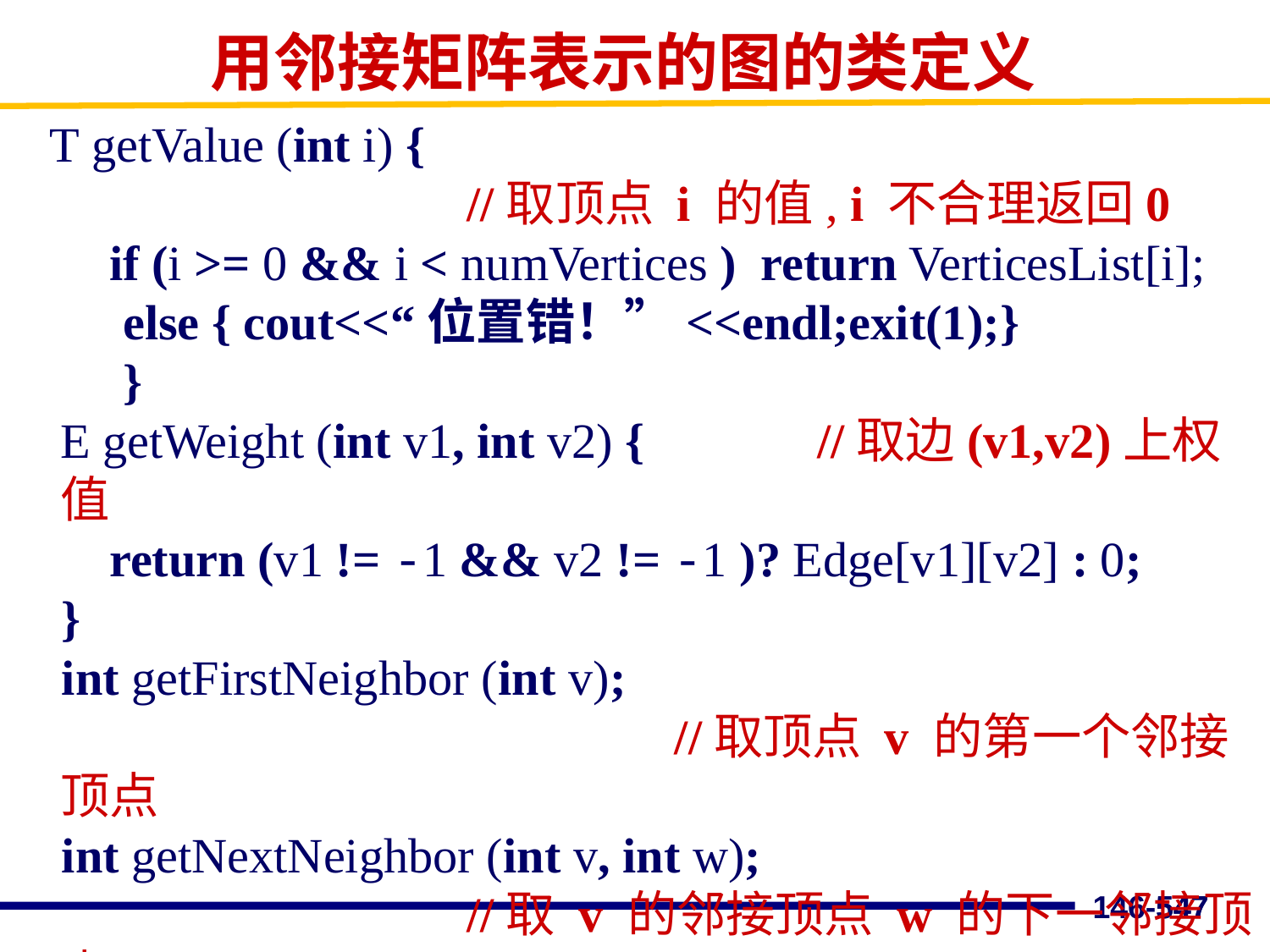

# 用邻接矩阵表示的图的类定义
   T getValue (int i) {
                                     //取顶点 i 的值, i 不合理返回0
 	    if (i >= 0 && i < numVertices )  return VerticesList[i];
         else { cout<<“位置错！”<<endl;exit(1);}
         }
   	E getWeight (int v1, int v2) {              //取边(v1,v2)上权值
 	    return (v1 != -1 && v2 != -1 )? Edge[v1][v2] : 0;
    }
    int getFirstNeighbor (int v);
      			                   //取顶点 v 的第一个邻接顶点
    int getNextNeighbor (int v, int w);
                                     //取 v 的邻接顶点 w 的下一邻接顶点

547
146-547